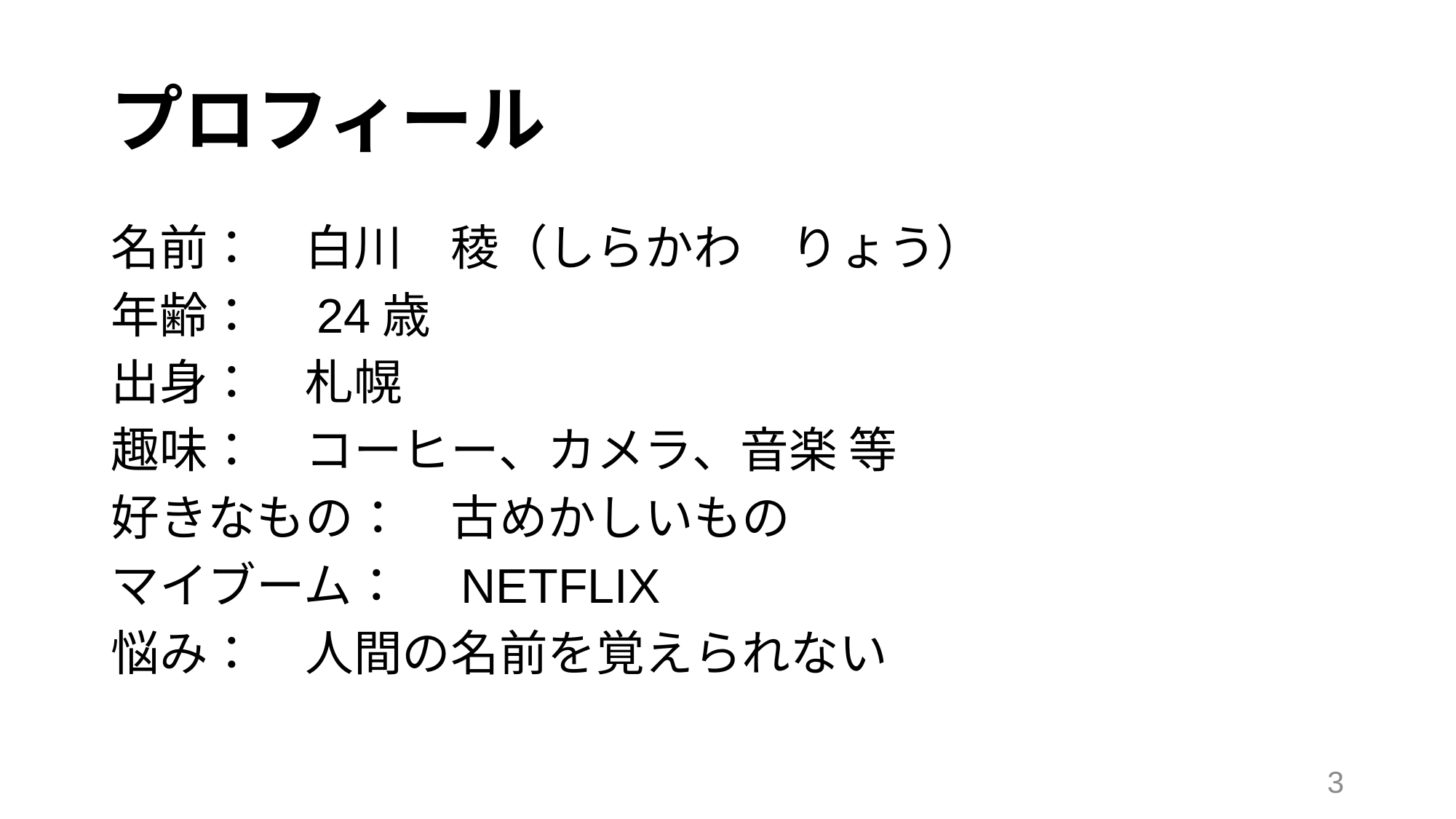

# プロフィール
名前：　白川　稜（しらかわ　りょう）
年齢：　24歳
出身：　札幌
趣味：　コーヒー、カメラ、音楽 等
好きなもの：　古めかしいもの
マイブーム：　NETFLIX
悩み：　人間の名前を覚えられない
3